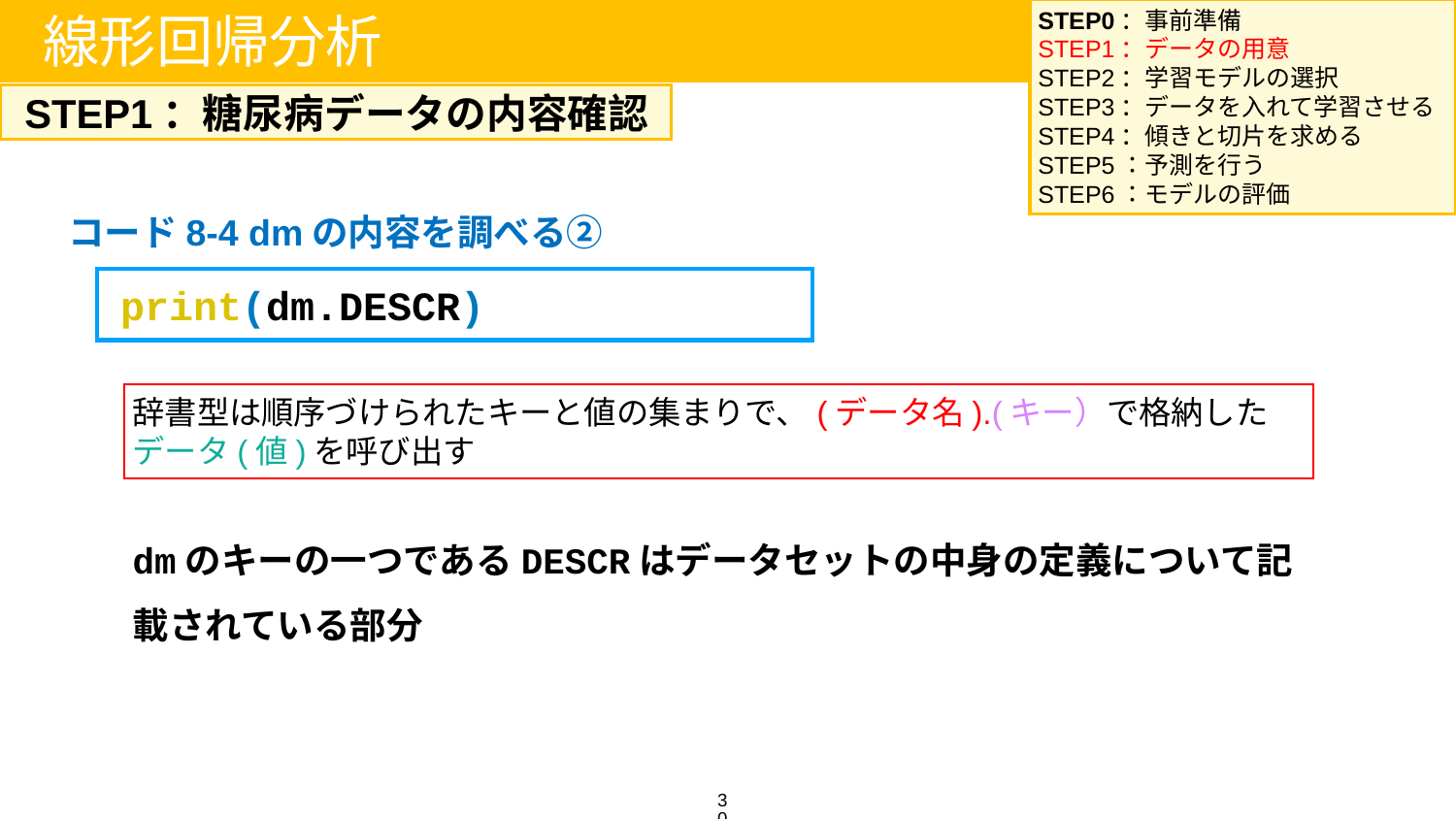

STEP0：事前準備
STEP1：データの用意
STEP2：学習モデルの選択
STEP3：データを入れて学習させる
STEP4：傾きと切片を求める
STEP5：予測を行う
STEP6：モデルの評価
線形回帰分析
STEP1：糖尿病データの内容確認
コード8-4 dmの内容を調べる②
print(dm.DESCR)
辞書型は順序づけられたキーと値の集まりで、(データ名).(キー）で格納したデータ(値)を呼び出す
dmのキーの一つであるDESCRはデータセットの中身の定義について記載されている部分
30